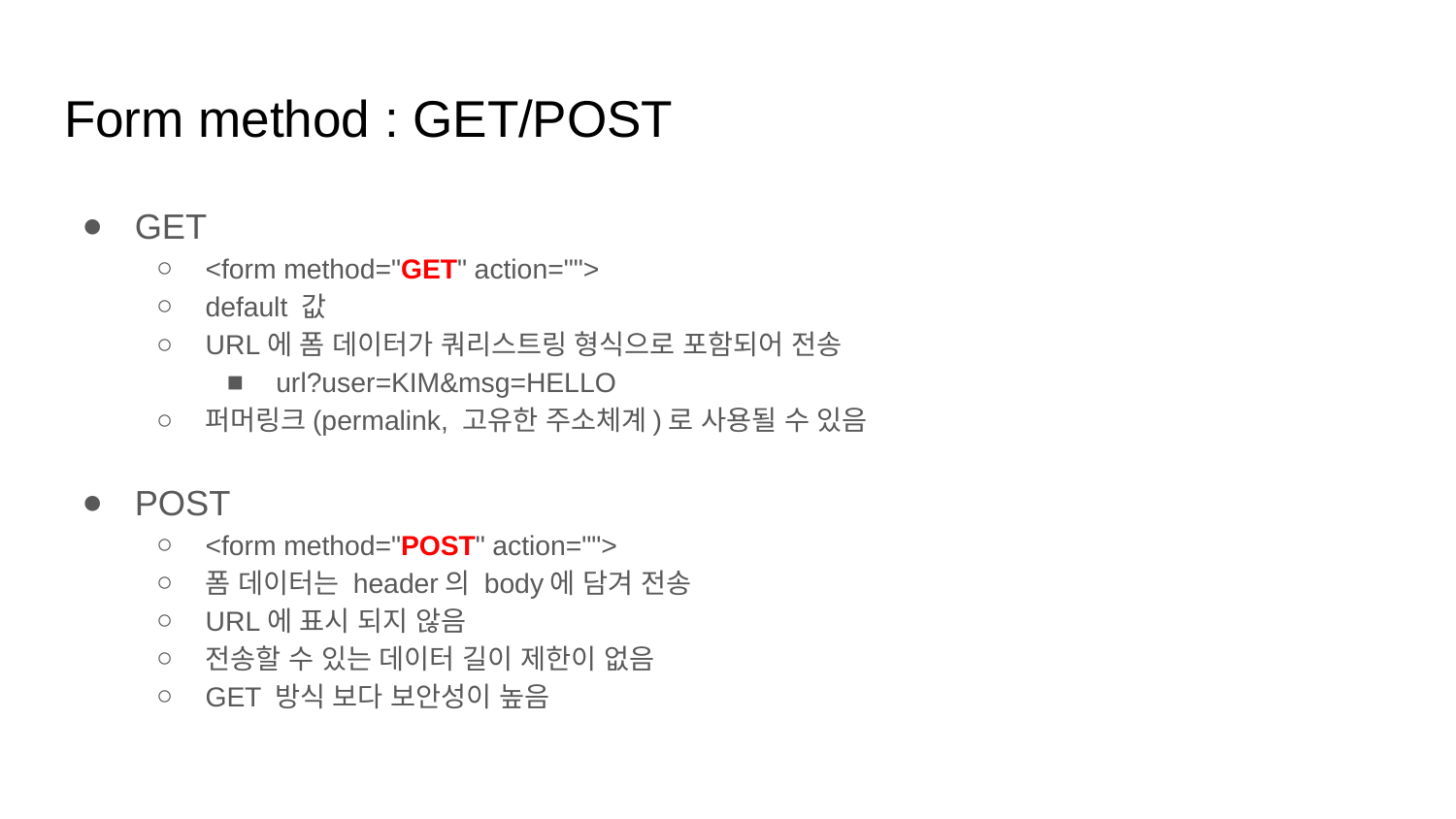

# Form method : GET/POST
GET
<form method="GET" action="">
default 값
URL에 폼 데이터가 쿼리스트링 형식으로 포함되어 전송
url?user=KIM&msg=HELLO
퍼머링크(permalink, 고유한 주소체계)로 사용될 수 있음

POST
<form method="POST" action="">
폼 데이터는 header의 body에 담겨 전송
URL에 표시 되지 않음
전송할 수 있는 데이터 길이 제한이 없음
GET 방식 보다 보안성이 높음